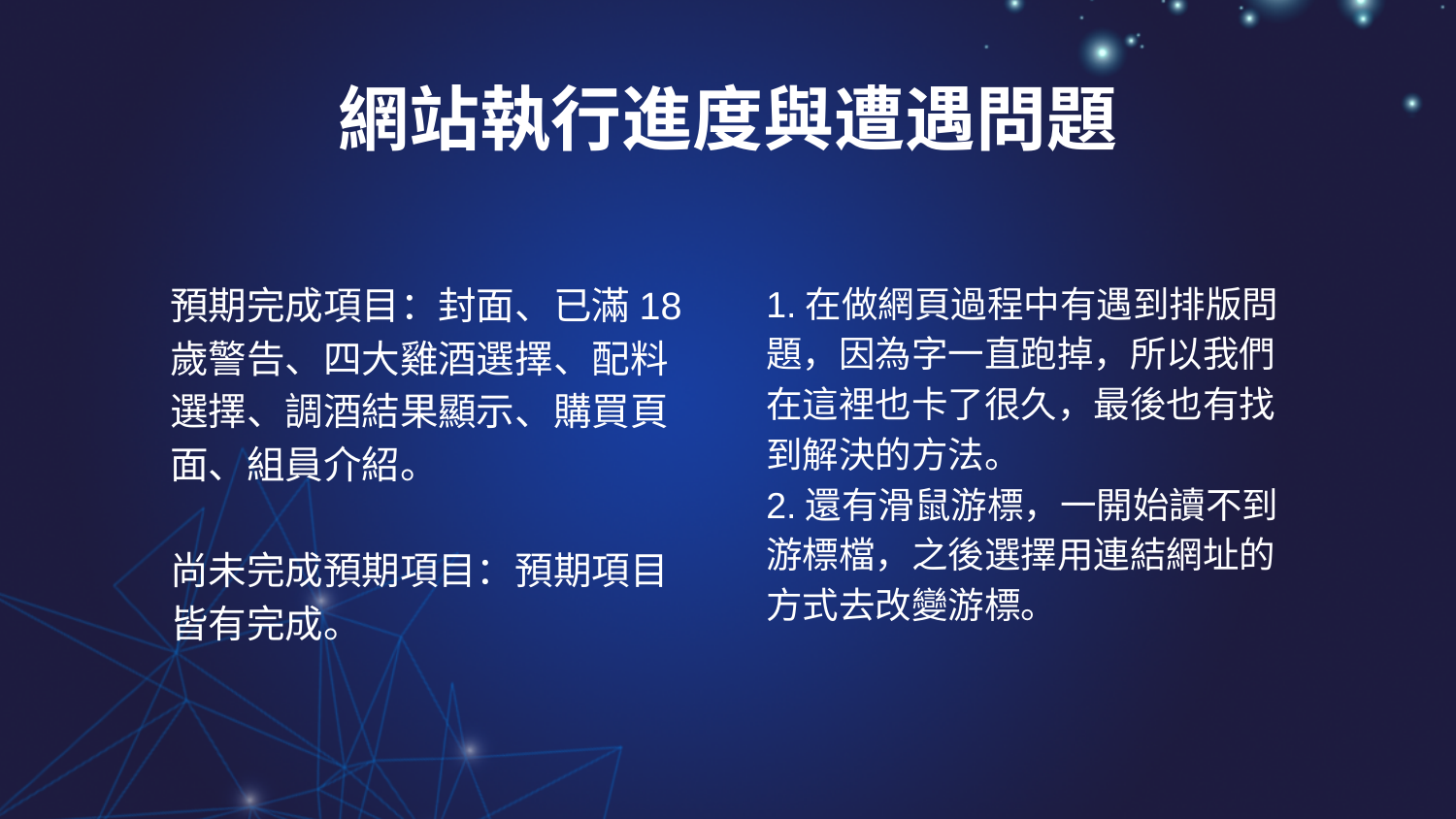

# 網站執行進度與遭遇問題
預期完成項目：封面、已滿18歲警告、四大雞酒選擇、配料選擇、調酒結果顯示、購買頁面、組員介紹。

尚未完成預期項目：預期項目皆有完成。

1.在做網頁過程中有遇到排版問題，因為字一直跑掉，所以我們在這裡也卡了很久，最後也有找到解決的方法。
2.還有滑鼠游標，一開始讀不到游標檔，之後選擇用連結網址的方式去改變游標。